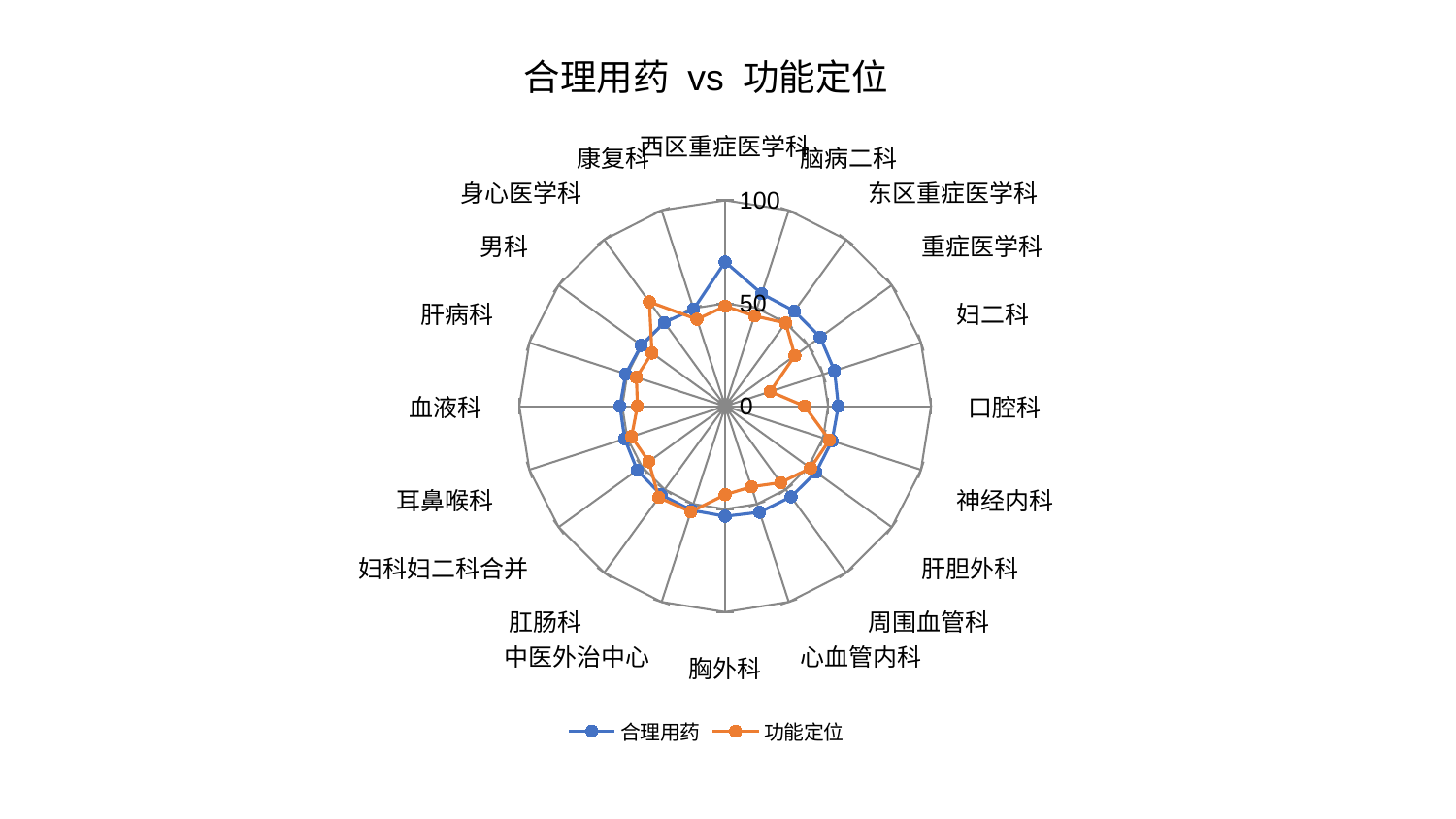

### Chart: 合理用药 vs 功能定位

| Category | 合理用药 | 功能定位 |
|---|---|---|
| 西区重症医学科 | 70.10272687590162 | 48.60046487242573 |
| 脑病二科 | 57.439067407476145 | 46.1014779720149 |
| 东区重症医学科 | 57.14176278521814 | 49.9545093824802 |
| 重症医学科 | 57.0547247727249 | 41.82616516988896 |
| 妇二科 | 55.84059982008003 | 22.978867076818755 |
| 口腔科 | 54.97628499834724 | 38.586941520567024 |
| 神经内科 | 54.58055185314215 | 53.252453690688746 |
| 肝胆外科 | 54.554769488317234 | 51.20032771090304 |
| 周围血管科 | 54.43335165686502 | 45.905050964992334 |
| 心血管内科 | 54.155892312094544 | 41.167965834711566 |
| 胸外科 | 53.48646078116932 | 43.00139078824977 |
| 中医外治中心 | 53.15717073009361 | 53.974262819533685 |
| 肛肠科 | 53.14737011409985 | 54.847352808612634 |
| 妇科妇二科合并 | 52.853542883241346 | 45.899318767489675 |
| 耳鼻喉科 | 51.3374358080178 | 47.80412020886317 |
| 血液科 | 51.10671617785982 | 42.626182551648846 |
| 肝病科 | 50.81323341828407 | 45.33804967809072 |
| 男科 | 50.37363230102019 | 43.96204161554354 |
| 身心医学科 | 50.257544928536134 | 62.651969930880355 |
| 康复科 | 49.59964123346576 | 44.38497166380437 |
117